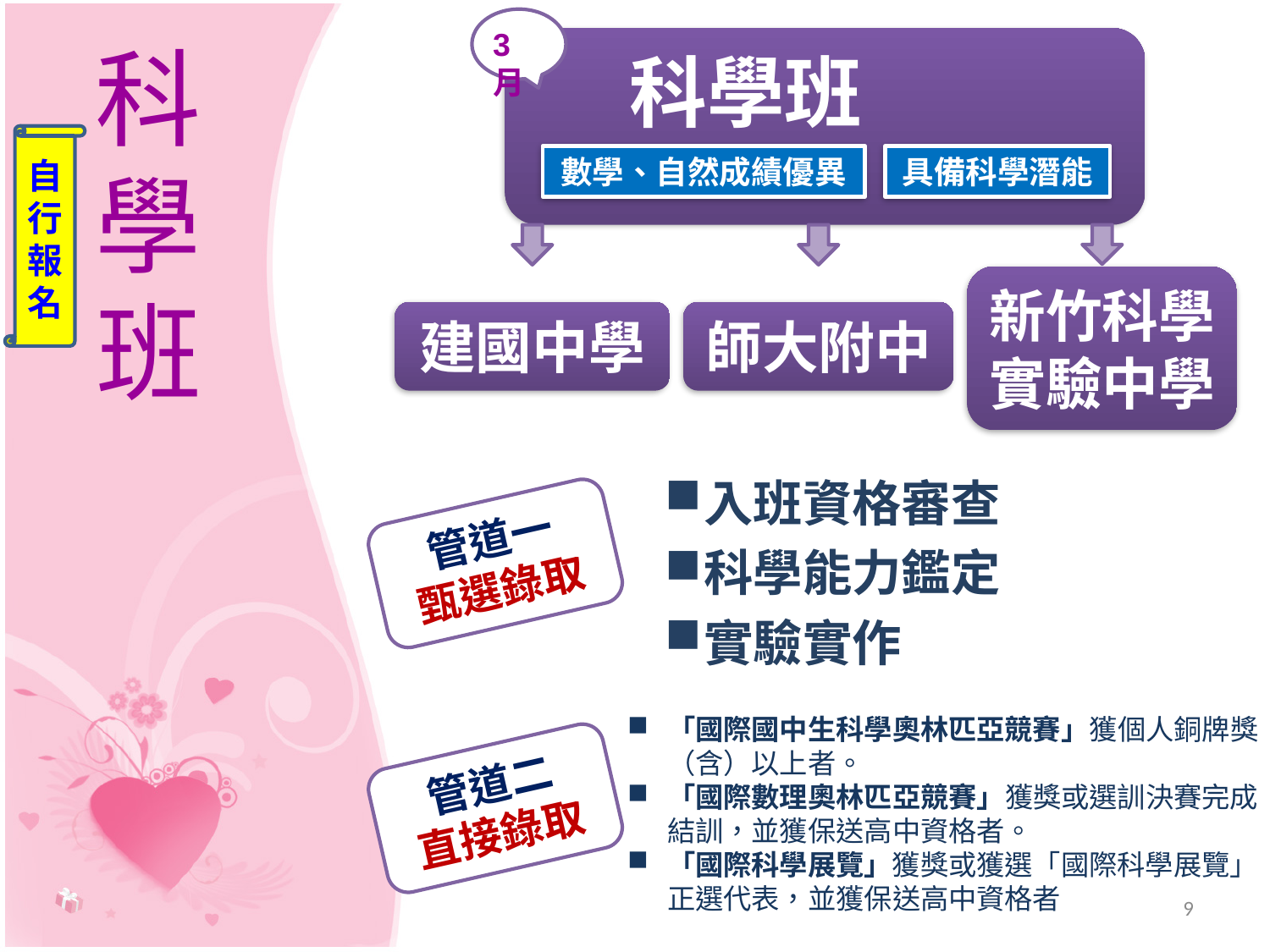

3月
科學班
科學班
自
行
報
名
數學、自然成績優異
具備科學潛能

建國中學

新竹科學實驗中學

師大附中
入班資格審查
科學能力鑑定
實驗實作
管道一
甄選錄取
「國際國中生科學奧林匹亞競賽」獲個人銅牌獎（含）以上者。
「國際數理奧林匹亞競賽」獲獎或選訓決賽完成結訓，並獲保送高中資格者。
「國際科學展覽」獲獎或獲選「國際科學展覽」正選代表，並獲保送高中資格者
管道二
直接錄取
9